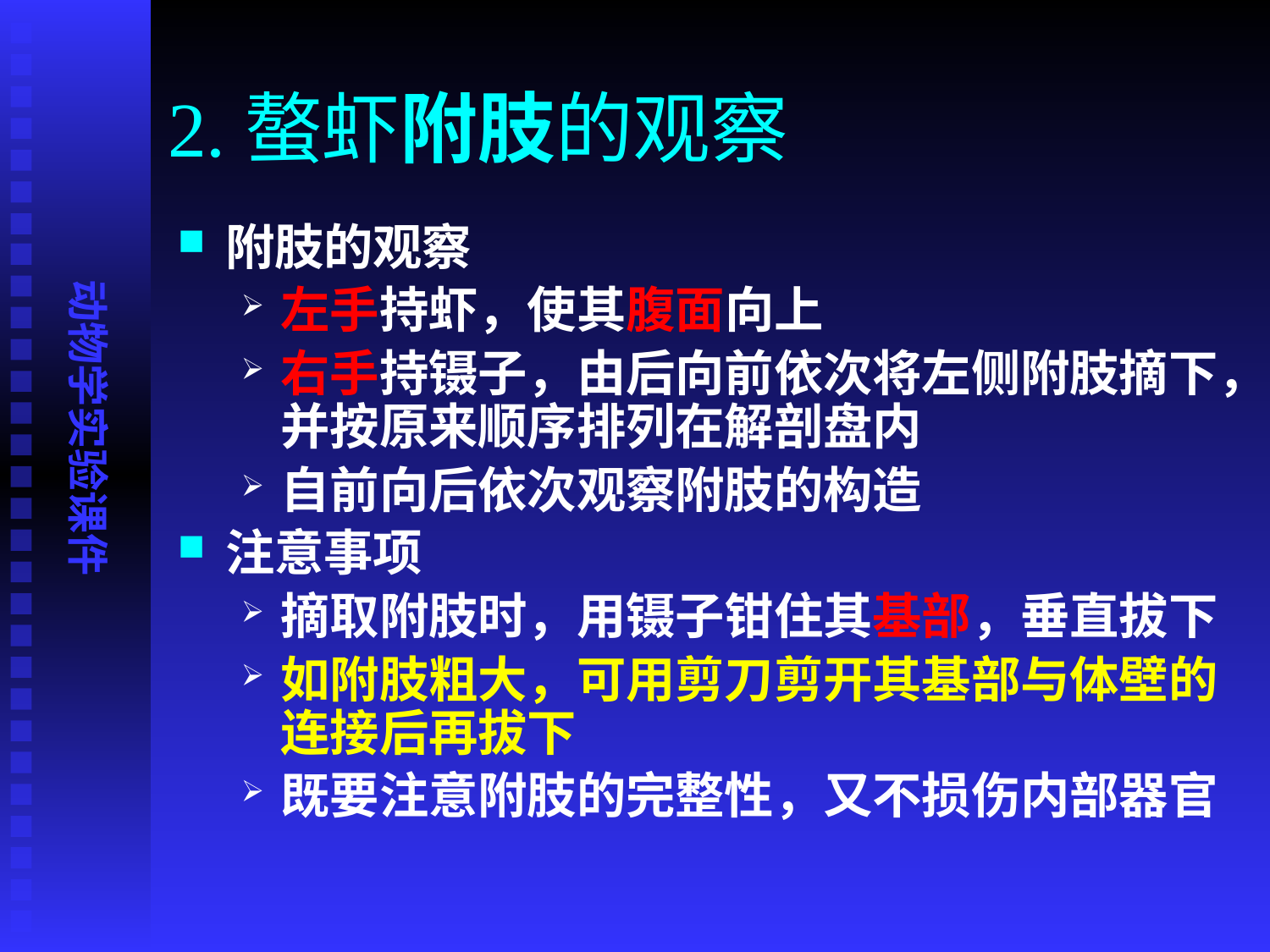

# 2.螯虾附肢的观察
附肢的观察
左手持虾，使其腹面向上
右手持镊子，由后向前依次将左侧附肢摘下，并按原来顺序排列在解剖盘内
自前向后依次观察附肢的构造
注意事项
摘取附肢时，用镊子钳住其基部，垂直拔下
如附肢粗大，可用剪刀剪开其基部与体壁的连接后再拔下
既要注意附肢的完整性，又不损伤内部器官